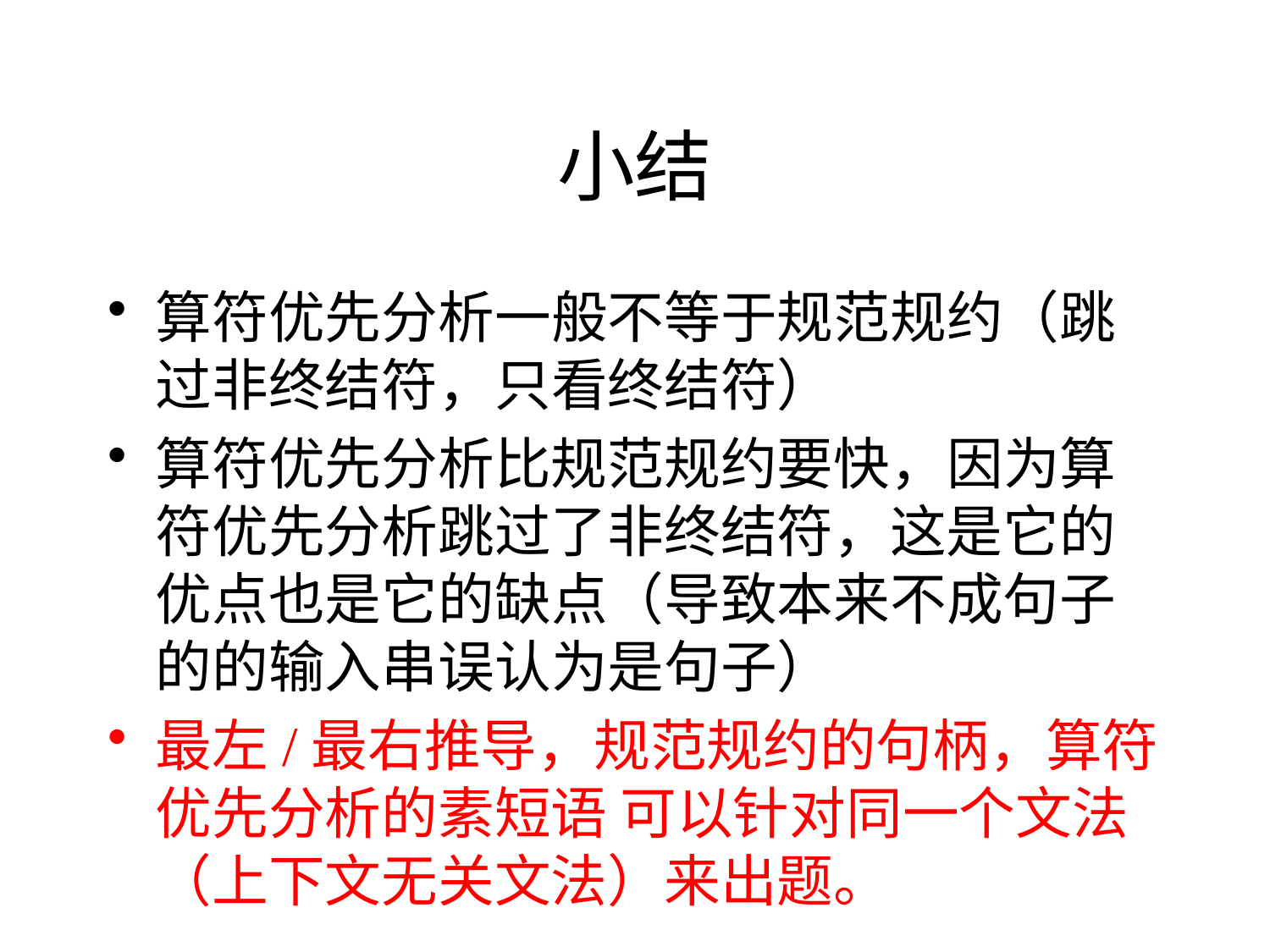

# 小结
算符优先分析一般不等于规范规约（跳过非终结符，只看终结符）
算符优先分析比规范规约要快，因为算符优先分析跳过了非终结符，这是它的优点也是它的缺点（导致本来不成句子的的输入串误认为是句子）
最左/最右推导，规范规约的句柄，算符优先分析的素短语 可以针对同一个文法（上下文无关文法）来出题。